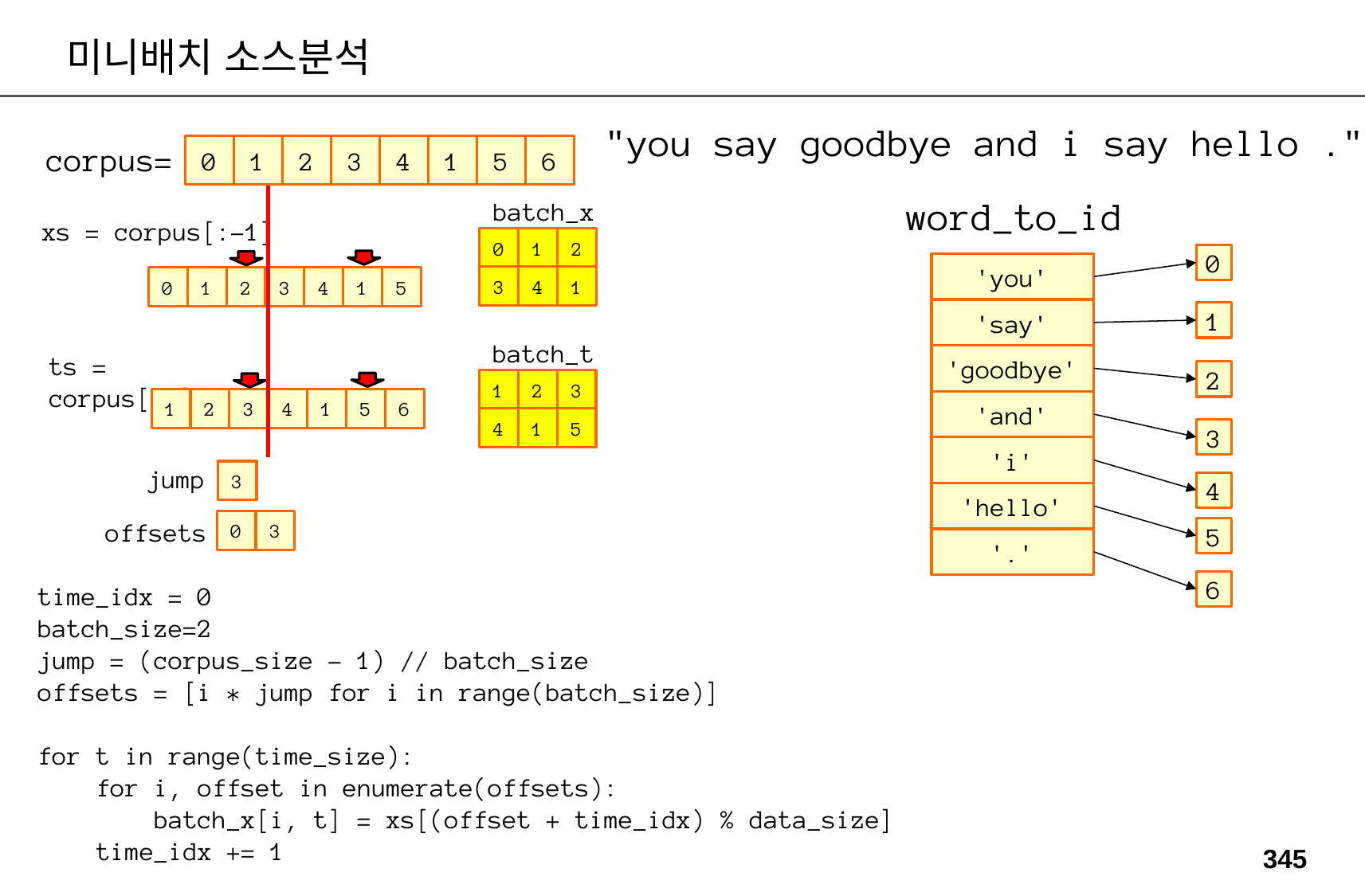

미니배치 소스분석
"you say goodbye and i say hello ."
corpus=
0
1
2
3
4
1
5
6
word_to_id
batch_x
xs = corpus[:-1]
0
1
2
0

'you'
3
4
1
0
1
2
3
4
1
5
'say'
1
batch_t
ts = corpus[1:]
'goodbye'
2
1
2
3

1
2
3
4
1
5
6
'and'
4
1
5
3
'i'
jump
3
4
'hello'
offsets
0
3
5
'.'
6
time_idx = 0
batch_size=2
jump = (corpus_size - 1) // batch_size
offsets = [i * jump for i in range(batch_size)]

for t in range(time_size):
    for i, offset in enumerate(offsets):
        batch_x[i, t] = xs[(offset + time_idx) % data_size]
    time_idx += 1